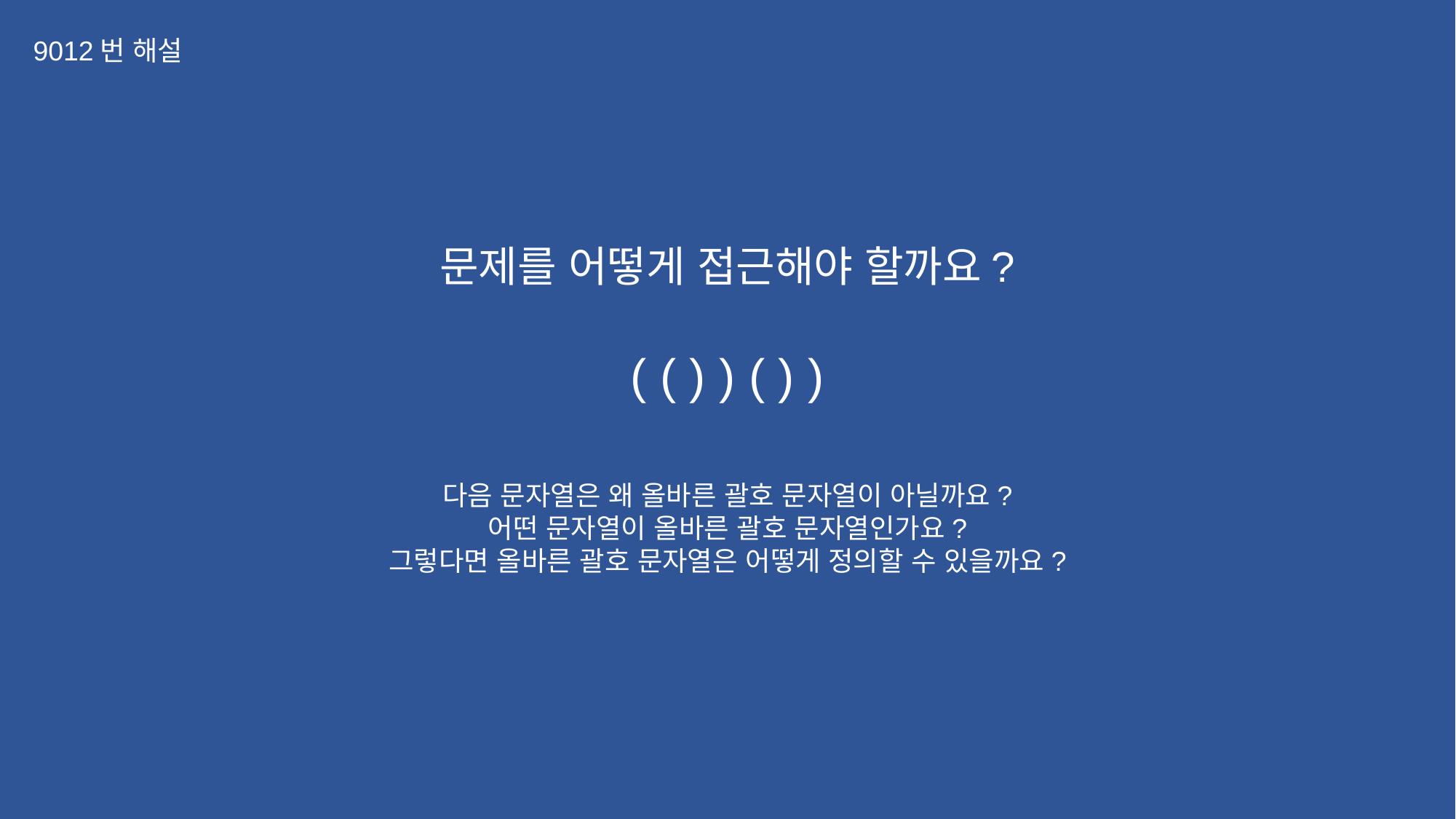

9012번 해설
문제를 어떻게 접근해야 할까요?
( ( ) ) ( ) )
다음 문자열은 왜 올바른 괄호 문자열이 아닐까요?
어떤 문자열이 올바른 괄호 문자열인가요?
그렇다면 올바른 괄호 문자열은 어떻게 정의할 수 있을까요?